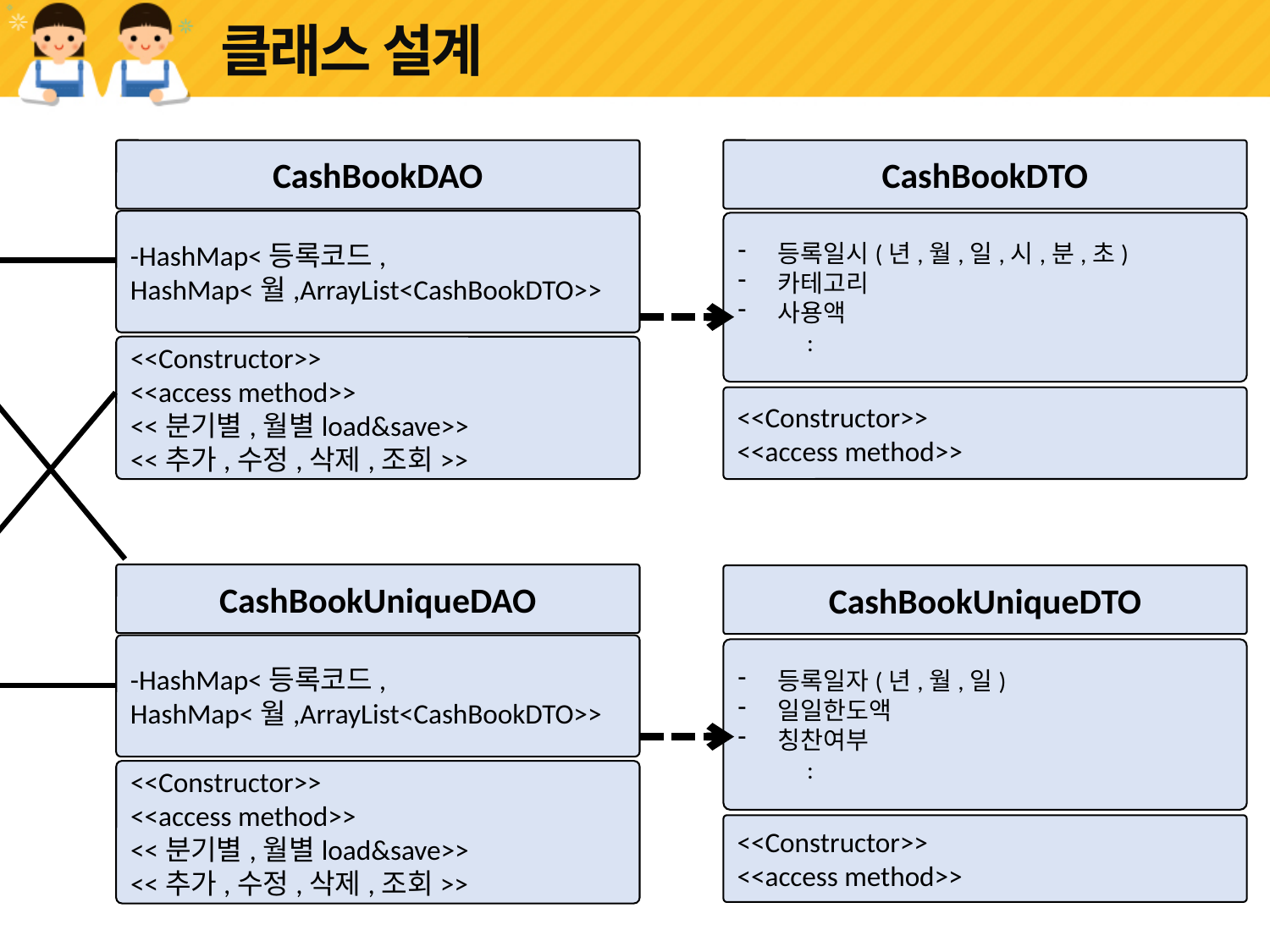

# 클래스 설계
CashBookDAO
CashBookDTO
-HashMap<등록코드,
HashMap<월,ArrayList<CashBookDTO>>
등록일시(년,월,일,시,분,초)
카테고리
사용액
 :

<<Constructor>>
<<access method>>
<<분기별,월별load&save>>
<<추가,수정,삭제,조회>>
<<Constructor>>
<<access method>>

CashBookUniqueDAO
CashBookUniqueDTO

-HashMap<등록코드,
HashMap<월,ArrayList<CashBookDTO>>
등록일자(년,월,일)
일일한도액
칭찬여부
 :
<<Constructor>>
<<access method>>
<<분기별,월별load&save>>
<<추가,수정,삭제,조회>>

<<Constructor>>
<<access method>>
MonthAccountBtnListenerr

YearAccountBtn
Listenerr